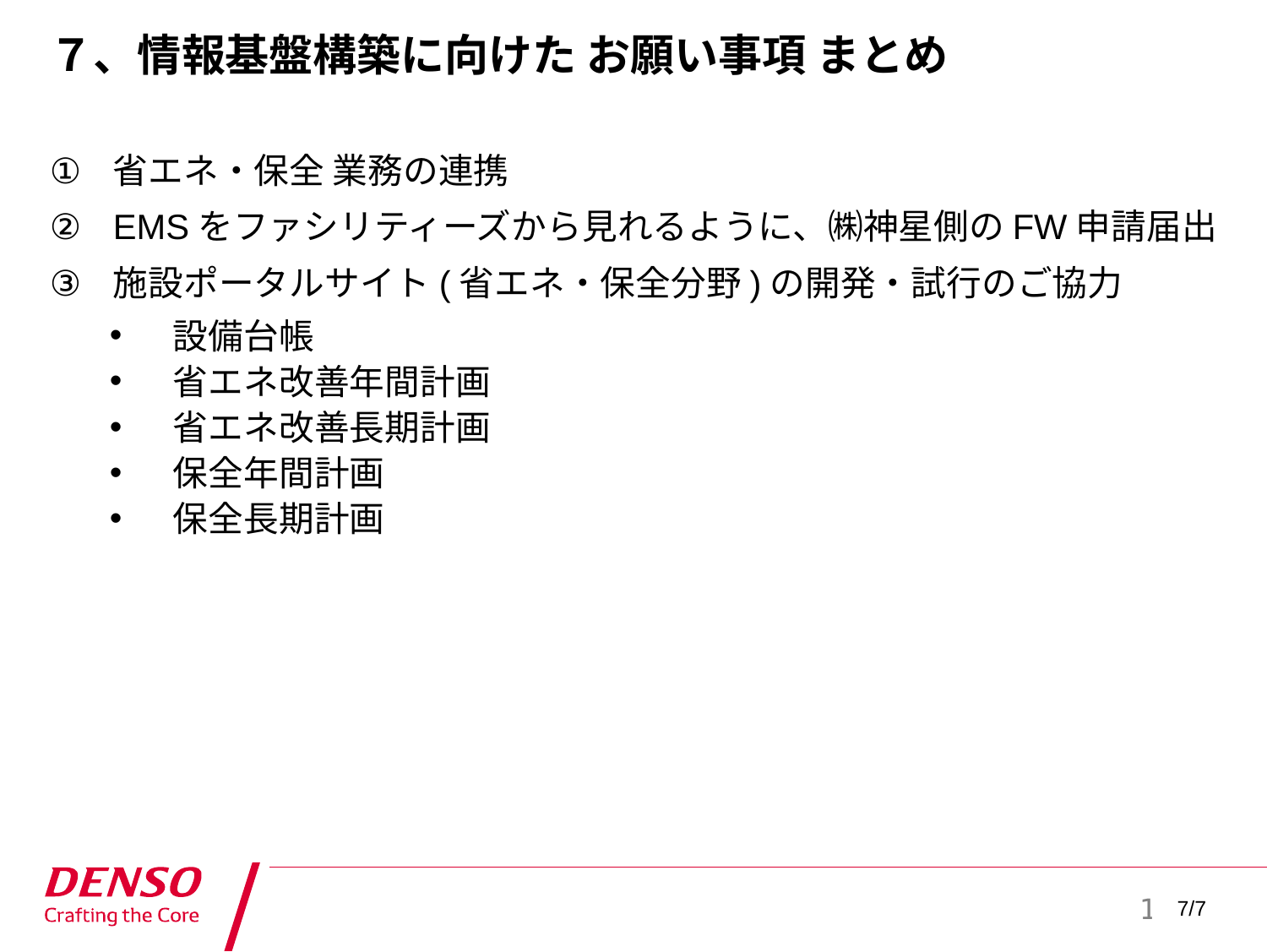

# ７、情報基盤構築に向けた お願い事項 まとめ
省エネ・保全 業務の連携
EMSをファシリティーズから見れるように、㈱神星側のFW申請届出
施設ポータルサイト(省エネ・保全分野)の開発・試行のご協力
設備台帳
省エネ改善年間計画
省エネ改善長期計画
保全年間計画
保全長期計画

13
7/7